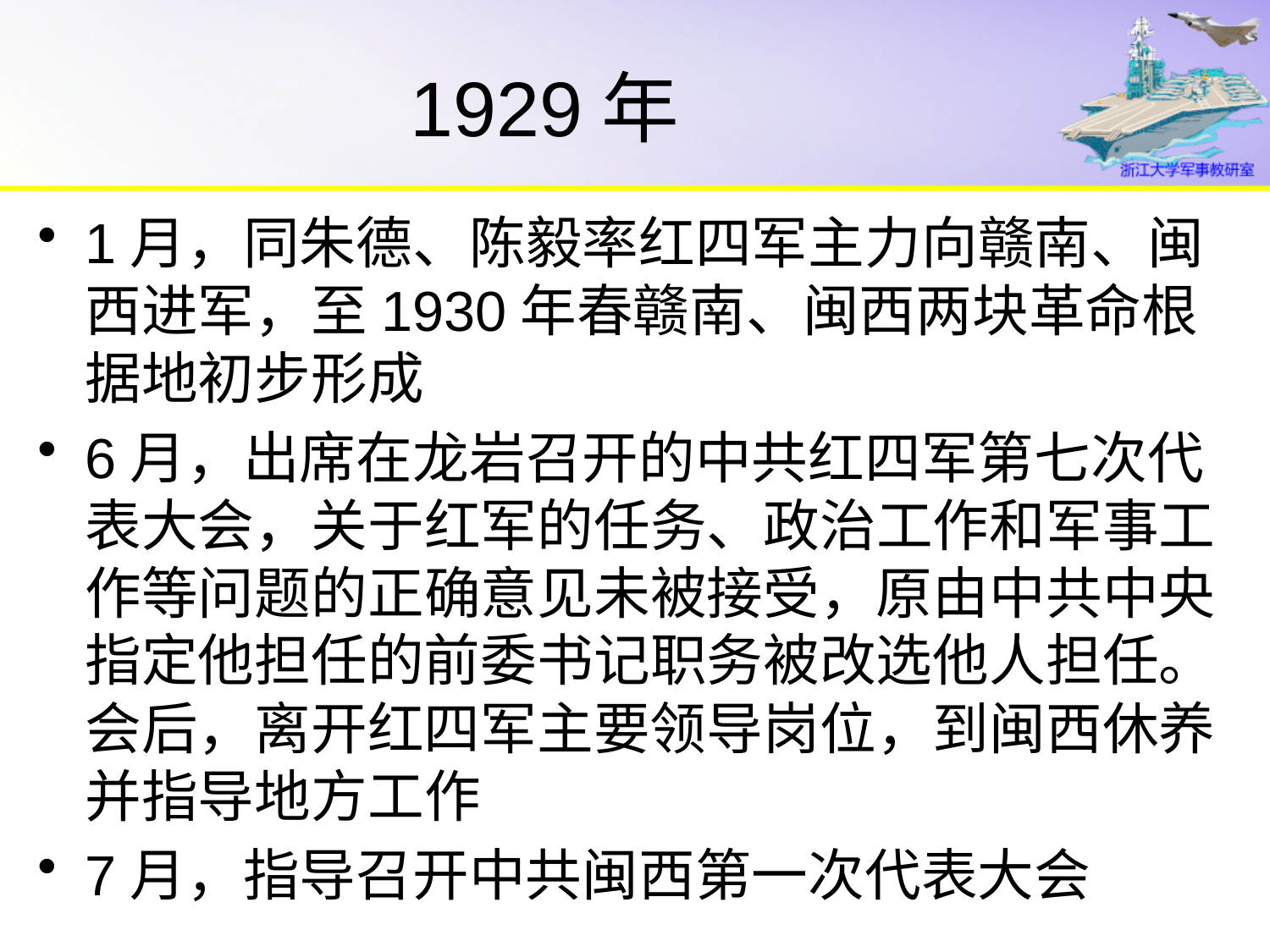

# 1929年
1月，同朱德、陈毅率红四军主力向赣南、闽西进军，至1930年春赣南、闽西两块革命根据地初步形成
6月，出席在龙岩召开的中共红四军第七次代表大会，关于红军的任务、政治工作和军事工作等问题的正确意见未被接受，原由中共中央指定他担任的前委书记职务被改选他人担任。会后，离开红四军主要领导岗位，到闽西休养并指导地方工作
7月，指导召开中共闽西第一次代表大会